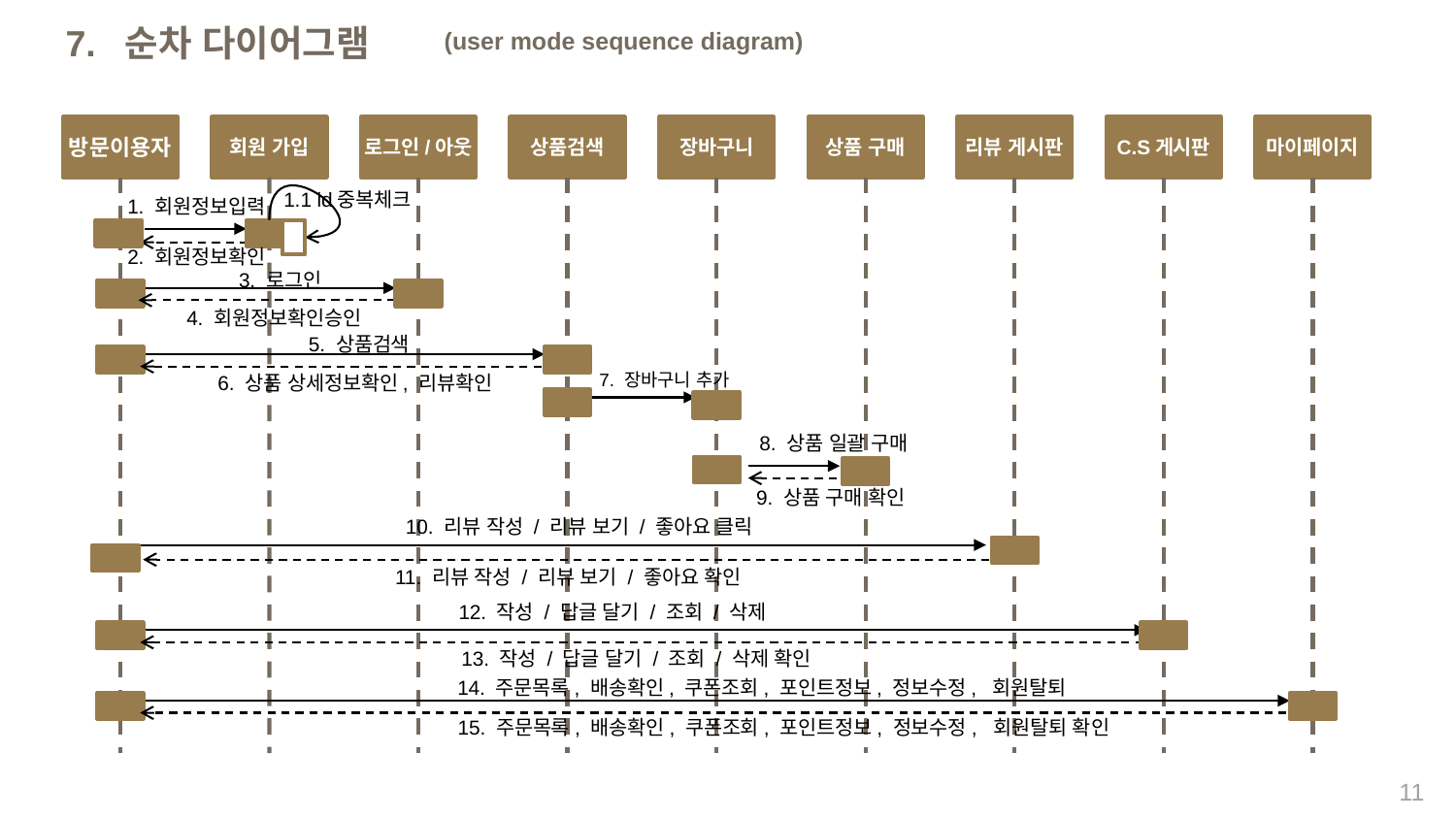

7.  순차 다이어그램
(user mode sequence diagram)
방문이용자
회원 가입
로그인/아웃
상품검색
장바구니
상품 구매
리뷰 게시판
C.S게시판
마이페이지
1.1 id중복체크
1. 회원정보입력

2. 회원정보확인
3. 로그인

4. 회원정보확인승인
5. 상품검색

7. 장바구니 추가
6. 상품 상세정보확인, 리뷰확인

8. 상품 일괄 구매

9. 상품 구매 확인
10. 리뷰 작성 / 리뷰 보기 / 좋아요 클릭

11. 리뷰 작성 / 리뷰 보기 / 좋아요 확인
12. 작성 / 답글 달기 / 조회 / 삭제

13. 작성 / 답글 달기 / 조회 / 삭제 확인
14. 주문목록, 배송확인, 쿠폰조회, 포인트정보, 정보수정,  회원탈퇴

15. 주문목록, 배송확인, 쿠폰조회, 포인트정보, 정보수정,  회원탈퇴 확인
11